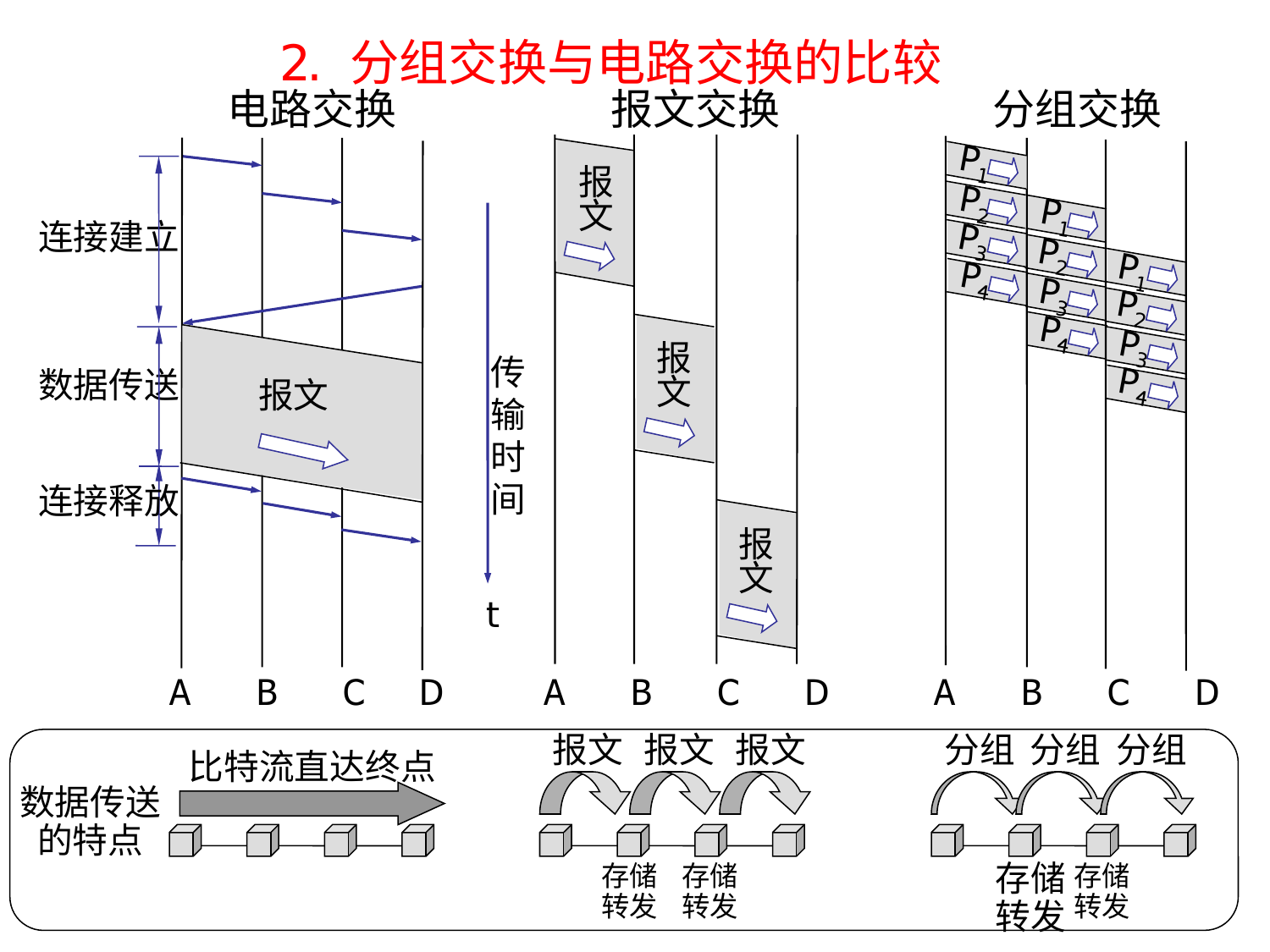

2. 分组交换与电路交换的比较
电路交换
报文交换
分组交换

P1

报
文

连接建立

P2

P1

P3

P2

P1

P4

P3

P2

P4

报
文

P3

报文

数据传送

传
输
时
间

P4

连接释放

报
文

t
A      B      C     D
A      B      C      D
A      B      C      D
报文
报文
报文
分组
分组
分组

比特流直达终点

数据传送
的特点

存储
转发
存储
转发
存储
转发
存储
转发